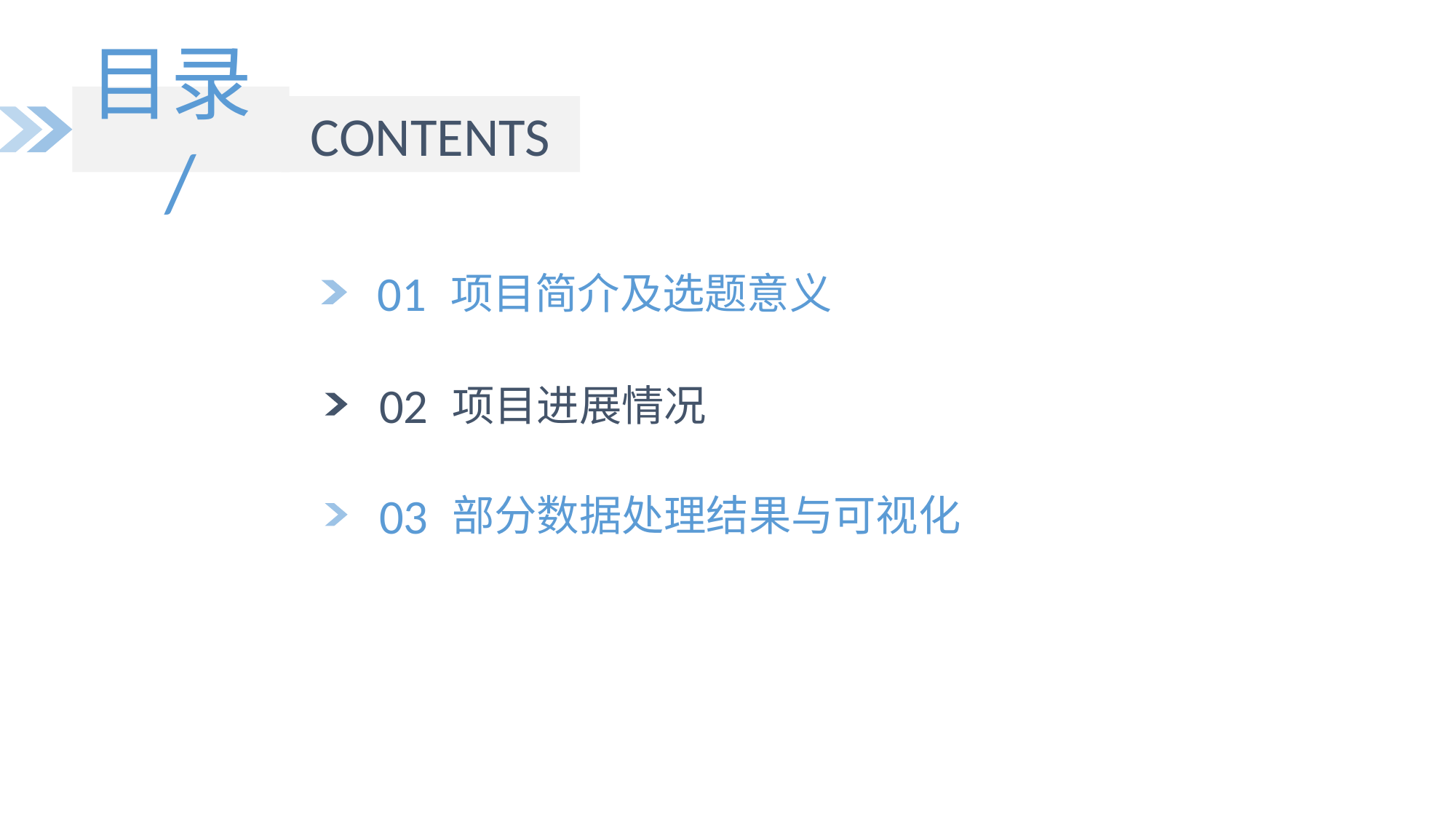

目录/
CONTENTS

01
项目简介及选题意义

02
项目进展情况

03
部分数据处理结果与可视化